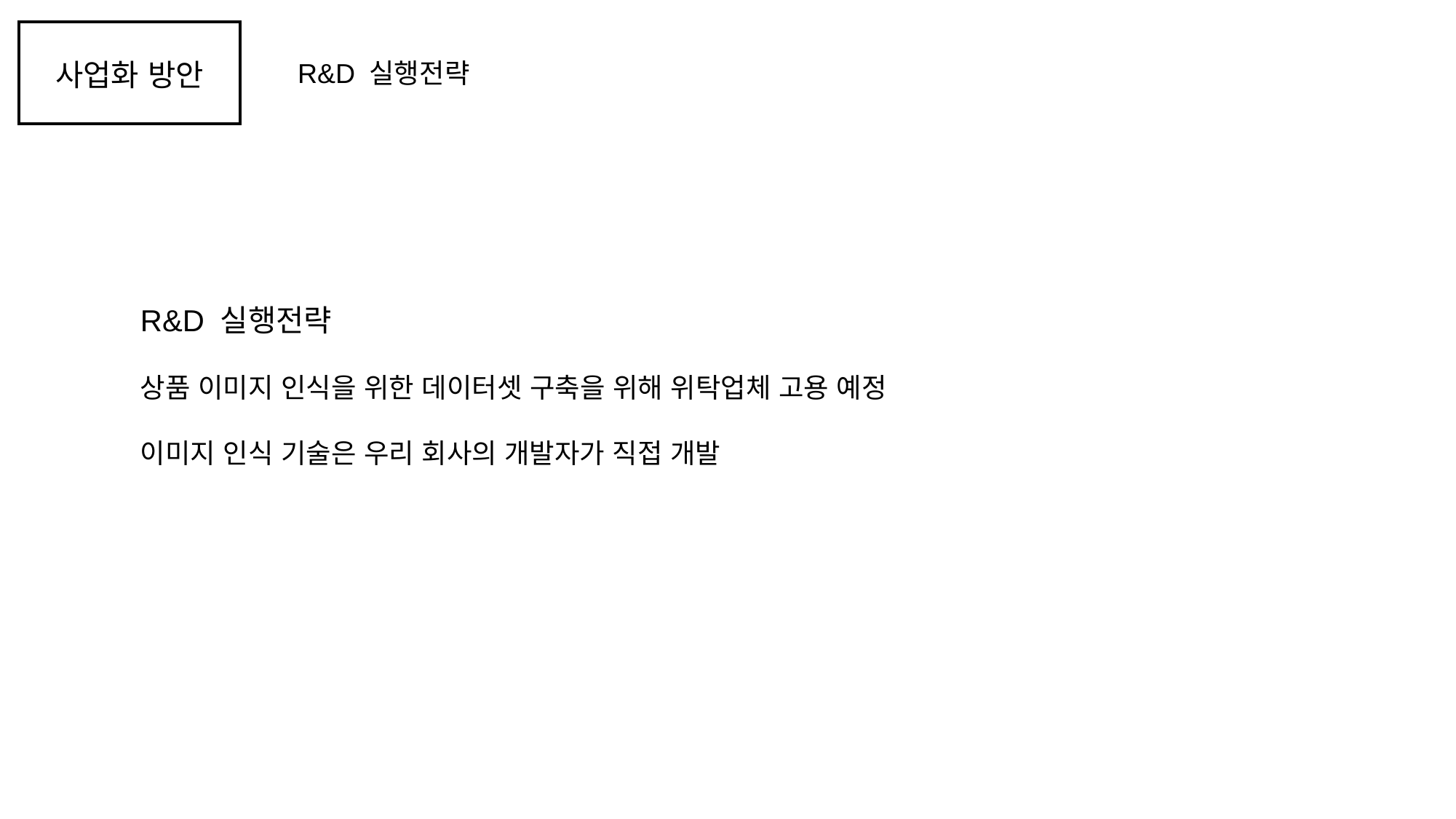

사업화 방안
R&D 실행전략
R&D 실행전략

상품 이미지 인식을 위한 데이터셋 구축을 위해 위탁업체 고용 예정

이미지 인식 기술은 우리 회사의 개발자가 직접 개발